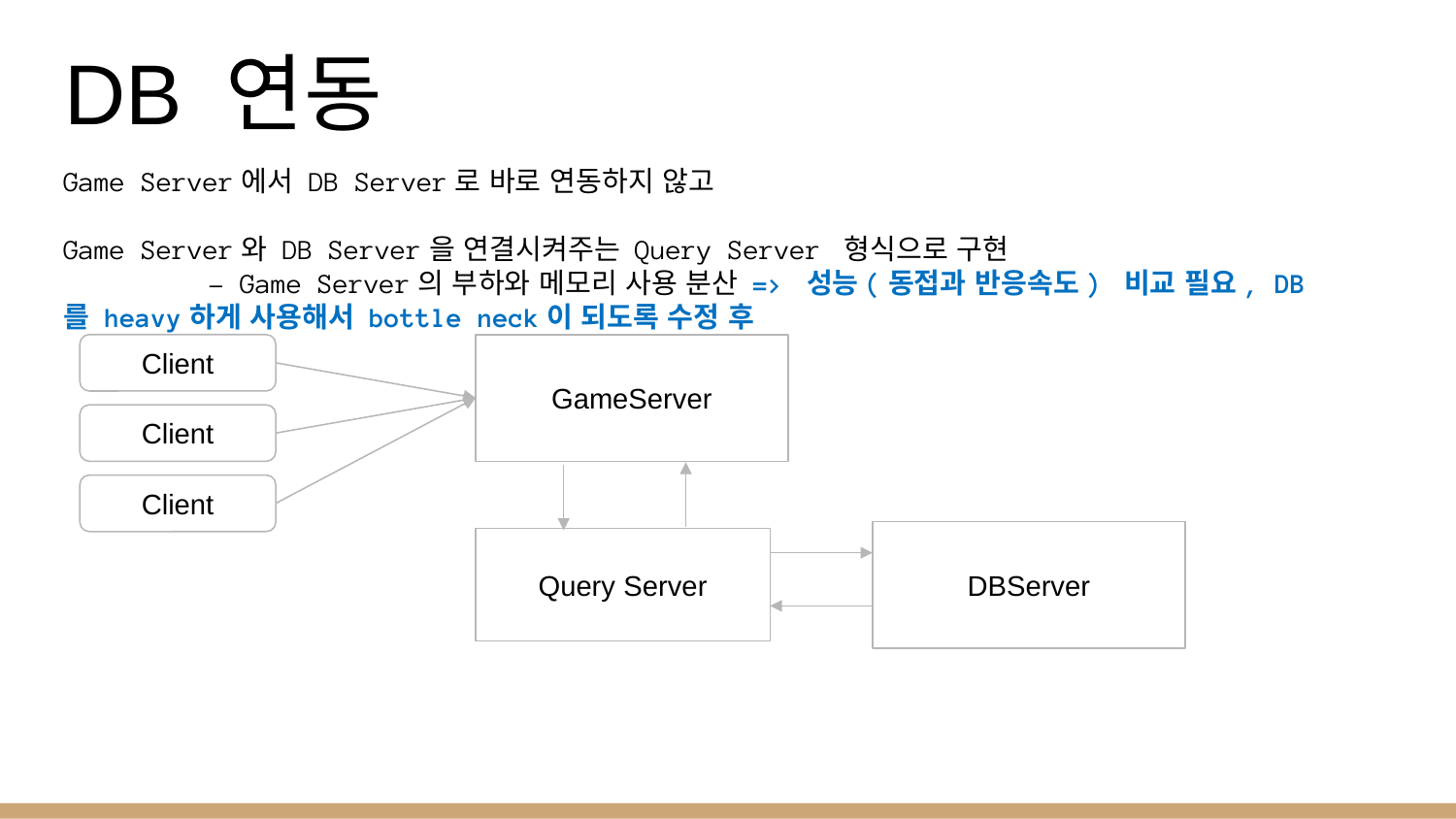

# DB 연동
Game Server에서 DB Server로 바로 연동하지 않고

Game Server와 DB Server을 연결시켜주는 Query Server 형식으로 구현
	- Game Server의 부하와 메모리 사용 분산 => 성능(동접과 반응속도) 비교 필요, DB를 heavy하게 사용해서 bottle neck이 되도록 수정 후
GameServer
Client
Client
Client
DBServer
Query Server